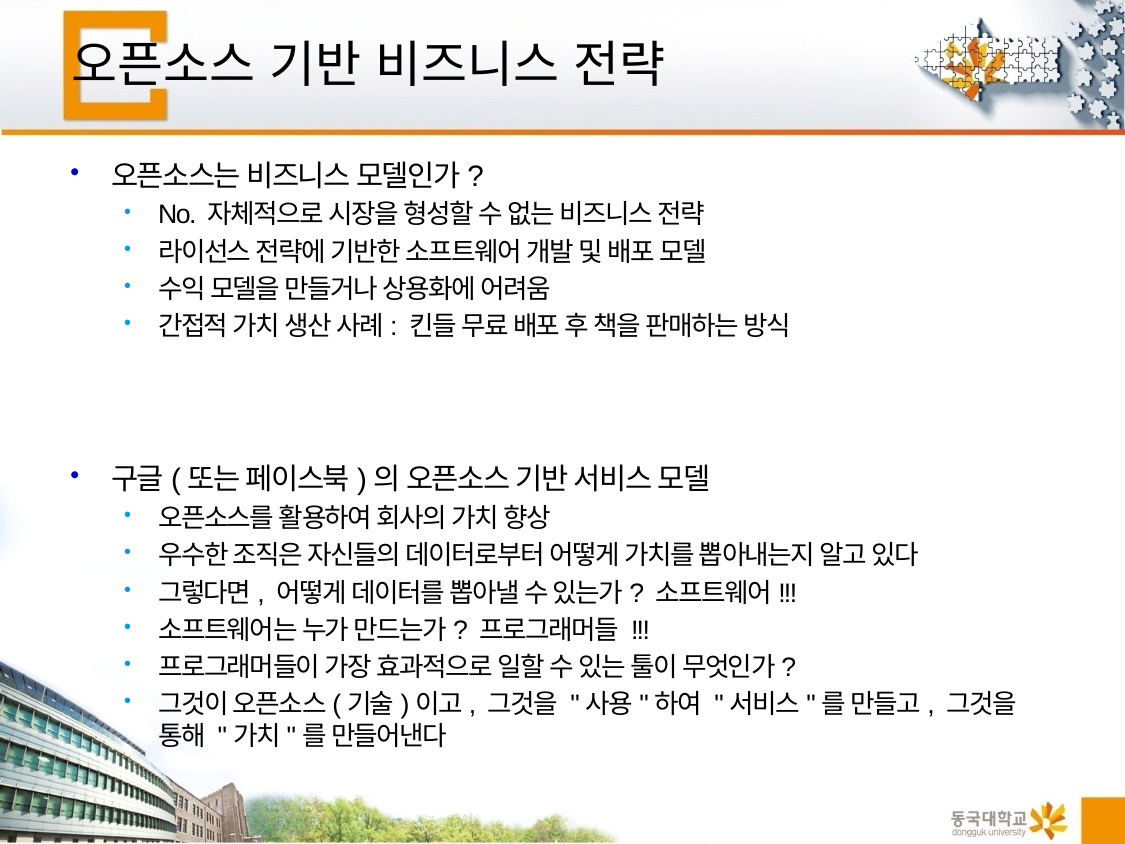

# 오픈소스 기반 비즈니스 전략
오픈소스는 비즈니스 모델인가?
No. 자체적으로 시장을 형성할 수 없는 비즈니스 전략
라이선스 전략에 기반한 소프트웨어 개발 및 배포 모델
수익 모델을 만들거나 상용화에 어려움
간접적 가치 생산 사례: 킨들 무료 배포 후 책을 판매하는 방식

구글(또는 페이스북)의 오픈소스 기반 서비스 모델
오픈소스를 활용하여 회사의 가치 향상
우수한 조직은 자신들의 데이터로부터 어떻게 가치를 뽑아내는지 알고 있다
그렇다면, 어떻게 데이터를 뽑아낼 수 있는가? 소프트웨어!!!
소프트웨어는 누가 만드는가? 프로그래머들 !!!
프로그래머들이 가장 효과적으로 일할 수 있는 툴이 무엇인가?
그것이 오픈소스(기술)이고, 그것을 "사용"하여 "서비스"를 만들고, 그것을 통해 "가치"를 만들어낸다